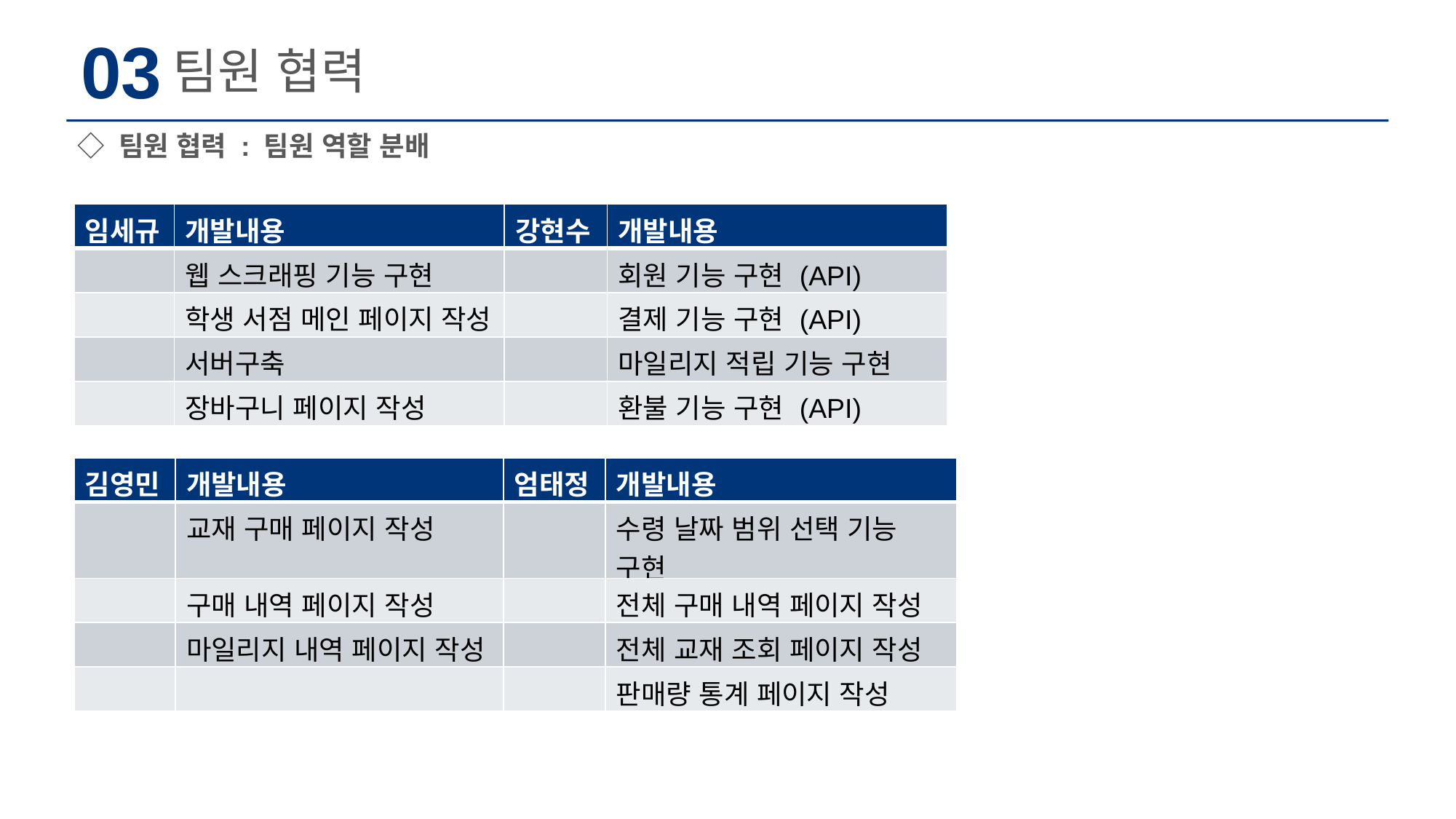

03
팀원 협력

◇ 팀원 협력 : 팀원 역할 분배
| 임세규 | 개발내용 | 강현수 | 개발내용 |
| --- | --- | --- | --- |
|  | 웹 스크래핑 기능 구현 |  | 회원 기능 구현 (API) |
|  | 학생 서점 메인 페이지 작성 |  | 결제 기능 구현 (API) |
|  | 서버구축 |  | 마일리지 적립 기능 구현 |
|  | 장바구니 페이지 작성 |  | 환불 기능 구현 (API) |
| 김영민 | 개발내용 | 엄태정 | 개발내용 |
| --- | --- | --- | --- |
|  | 교재 구매 페이지 작성 |  | 수령 날짜 범위 선택 기능 구현 |
|  | 구매 내역 페이지 작성 |  | 전체 구매 내역 페이지 작성 |
|  | 마일리지 내역 페이지 작성 |  | 전체 교재 조회 페이지 작성 |
|  |  |  | 판매량 통계 페이지 작성 |